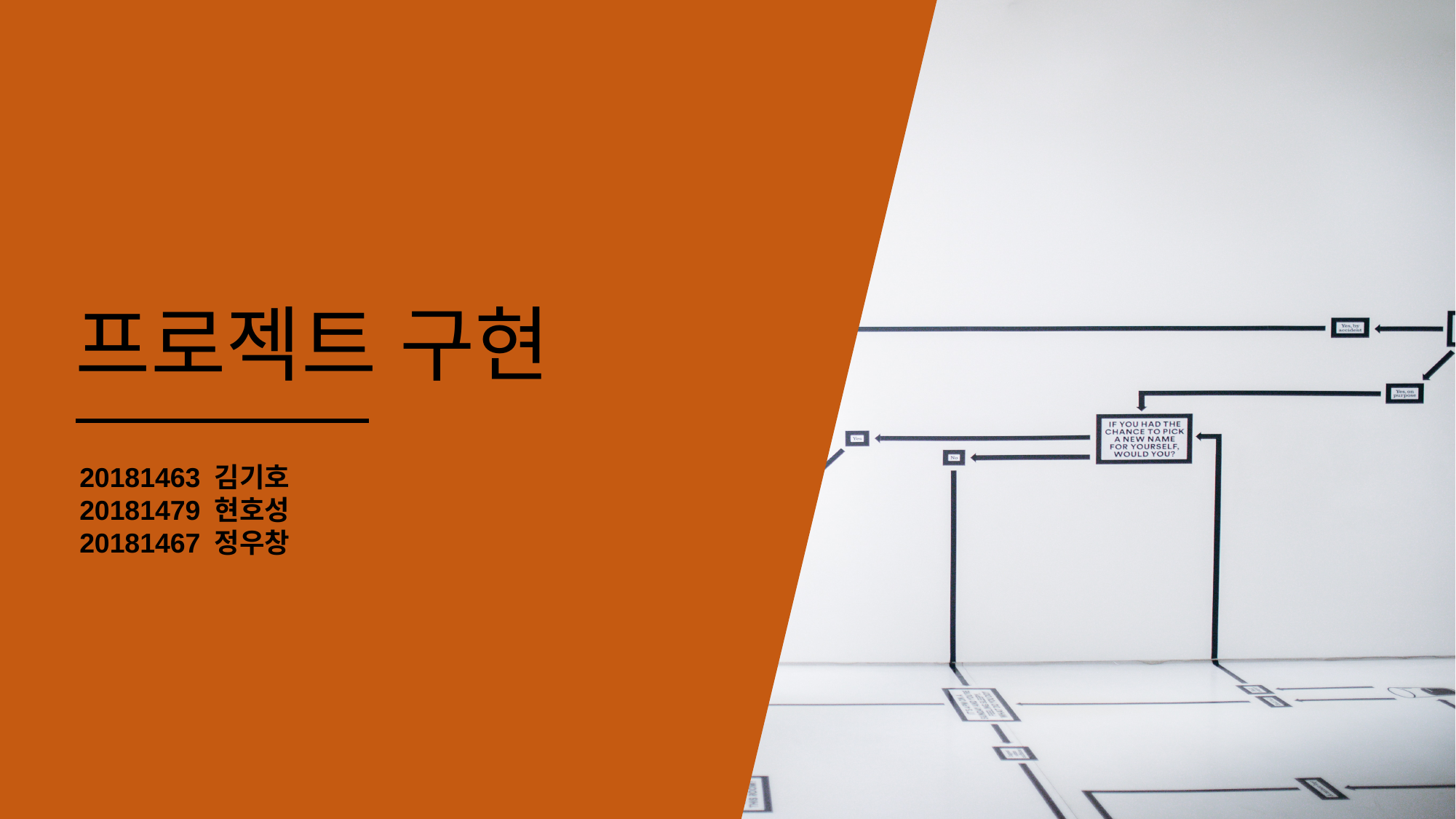

프로젝트 구현
20181463 김기호
20181479 현호성
20181467 정우창